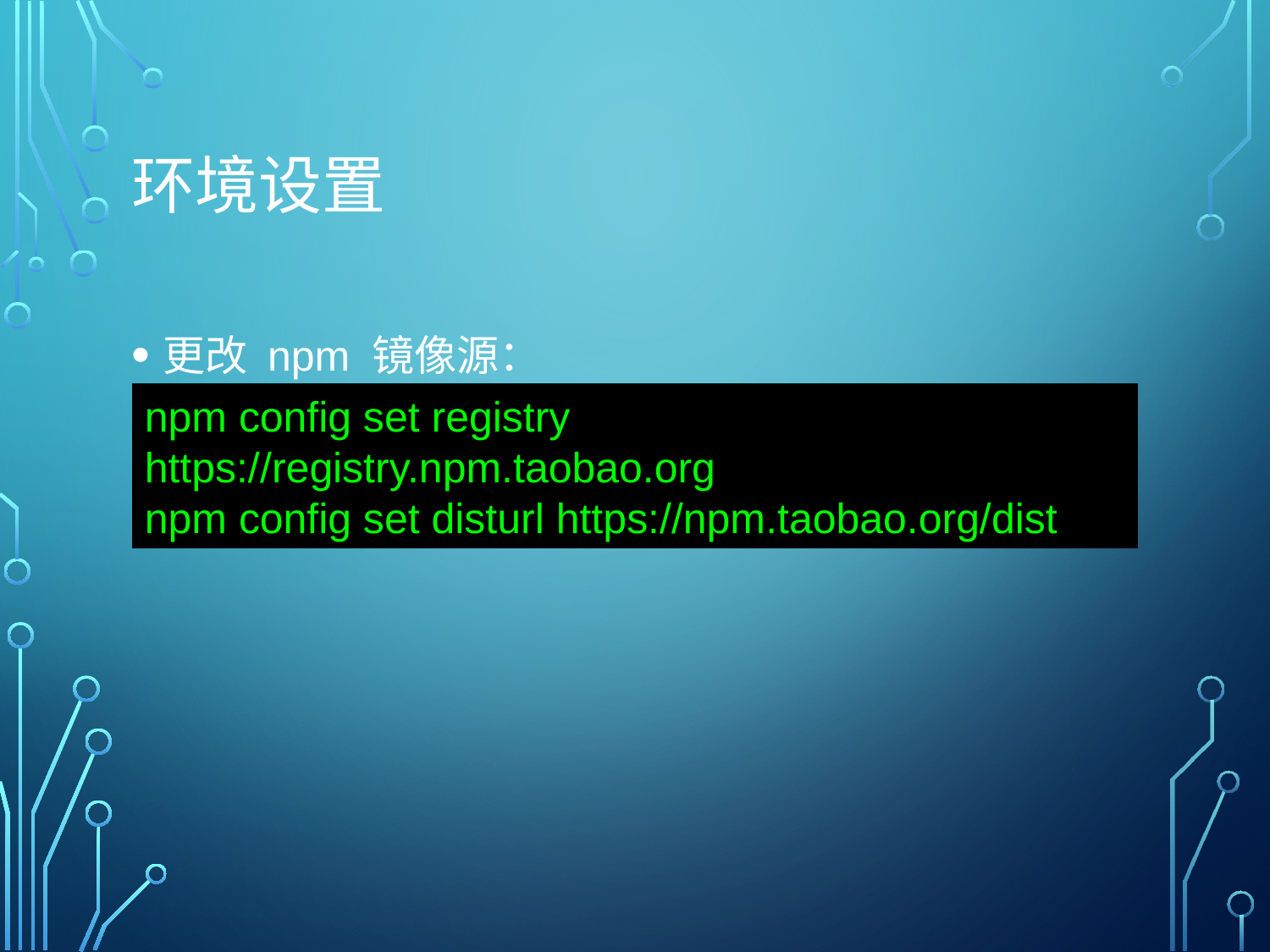

# 环境设置
更改 npm 镜像源：
npm config set registry https://registry.npm.taobao.org
npm config set disturl https://npm.taobao.org/dist